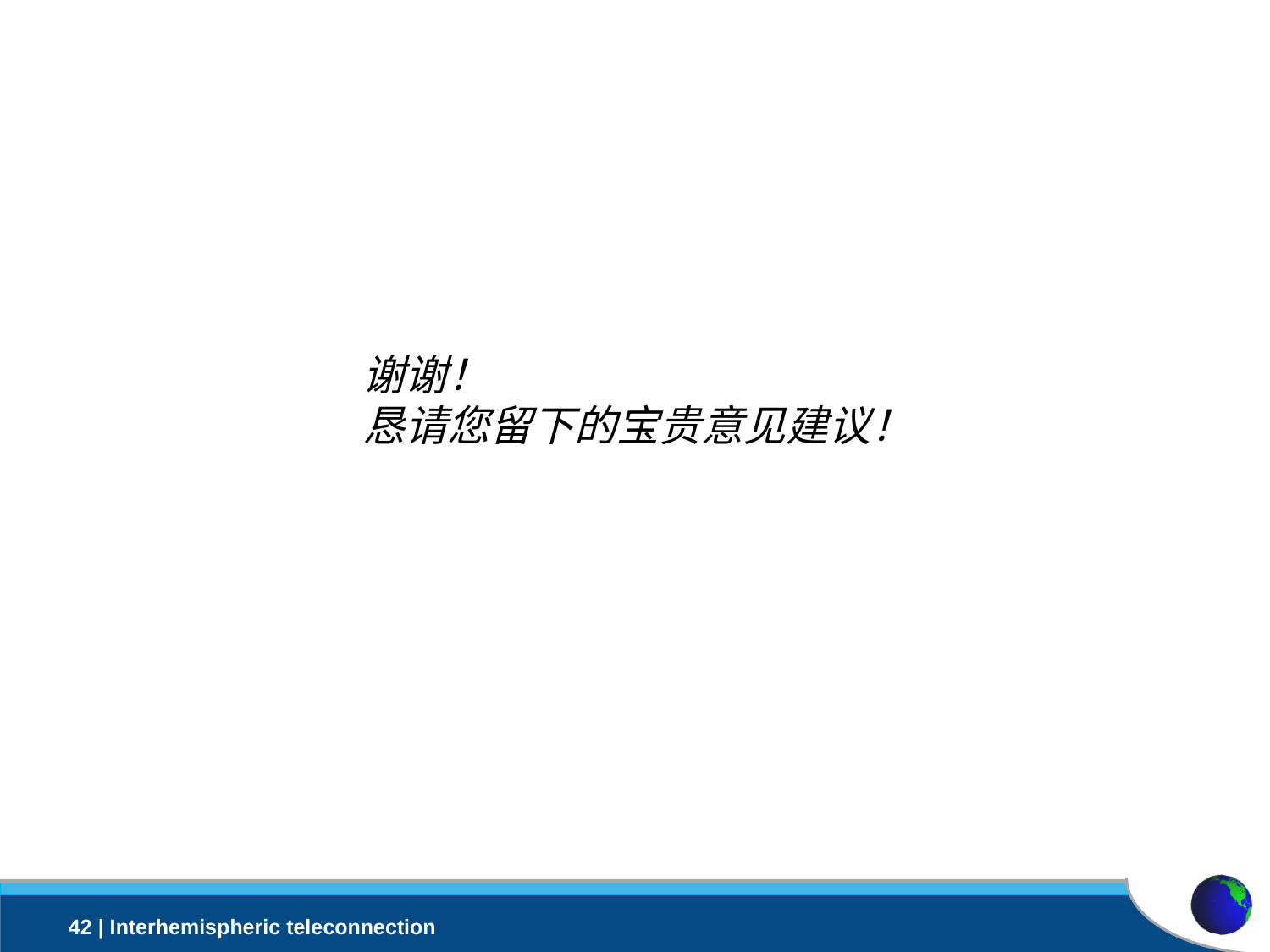

#
谢谢！
恳请您留下的宝贵意见建议！
42 | Interhemispheric teleconnection